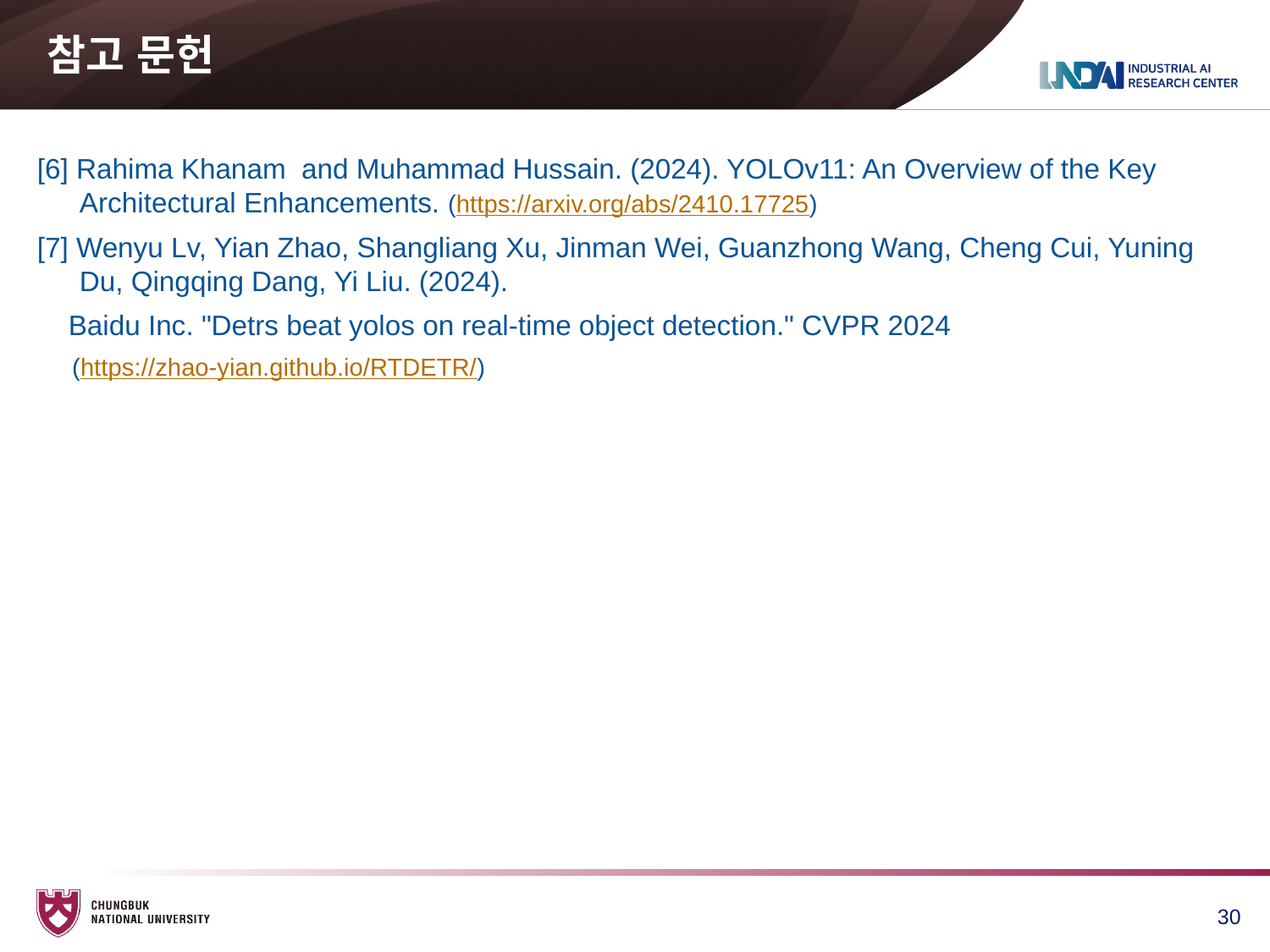

# 참고 문헌
[6] Rahima Khanam  and Muhammad Hussain. (2024). YOLOv11: An Overview of the Key Architectural Enhancements. (https://arxiv.org/abs/2410.17725)
[7] Wenyu Lv, Yian Zhao, Shangliang Xu, Jinman Wei, Guanzhong Wang, Cheng Cui, Yuning Du, Qingqing Dang, Yi Liu. (2024).
    Baidu Inc. "Detrs beat yolos on real-time object detection." CVPR 2024
     (https://zhao-yian.github.io/RTDETR/)